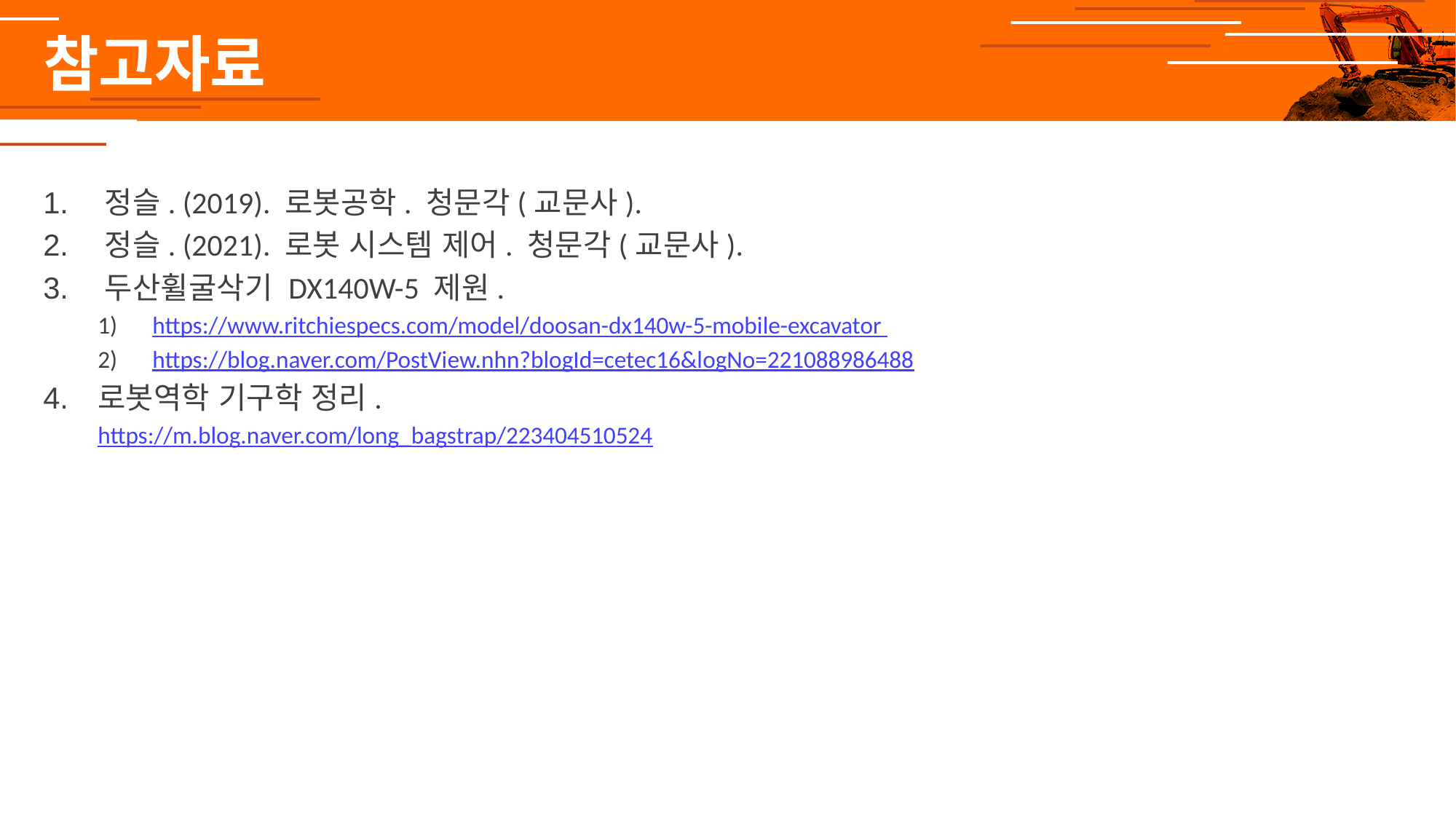

# 참고자료
정슬. (2019). 로봇공학. 청문각(교문사).
정슬. (2021). 로봇 시스템 제어. 청문각(교문사).
두산휠굴삭기 DX140W-5 제원.
https://www.ritchiespecs.com/model/doosan-dx140w-5-mobile-excavator
https://blog.naver.com/PostView.nhn?blogId=cetec16&logNo=221088986488
로봇역학 기구학 정리.
https://m.blog.naver.com/long_bagstrap/223404510524